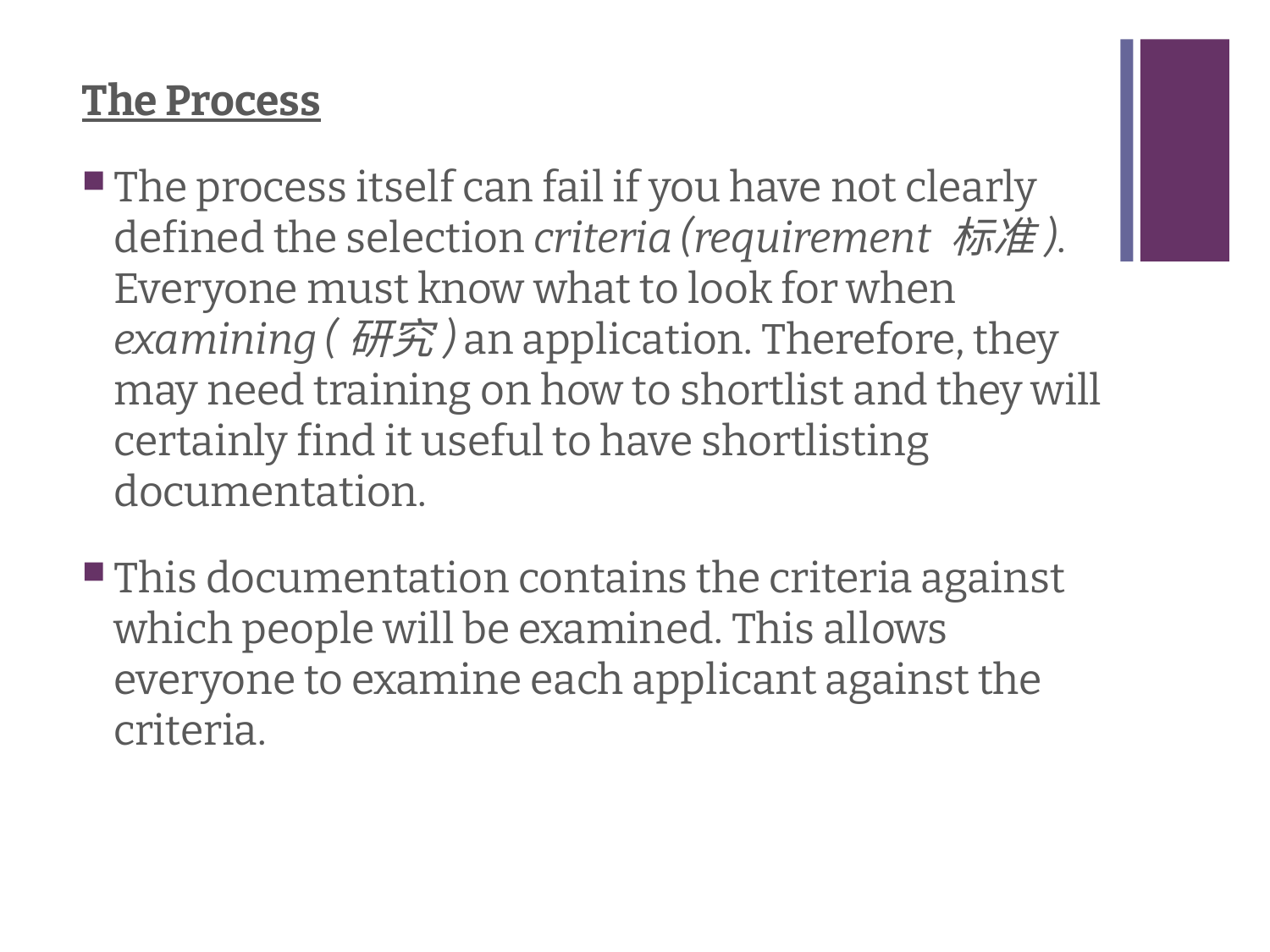

#
The Process
The process itself can fail if you have not clearly defined the selection criteria (requirement 标准). Everyone must know what to look for when examining (研究) an application. Therefore, they may need training on how to shortlist and they will certainly find it useful to have shortlisting documentation.
This documentation contains the criteria against which people will be examined. This allows everyone to examine each applicant against the criteria.